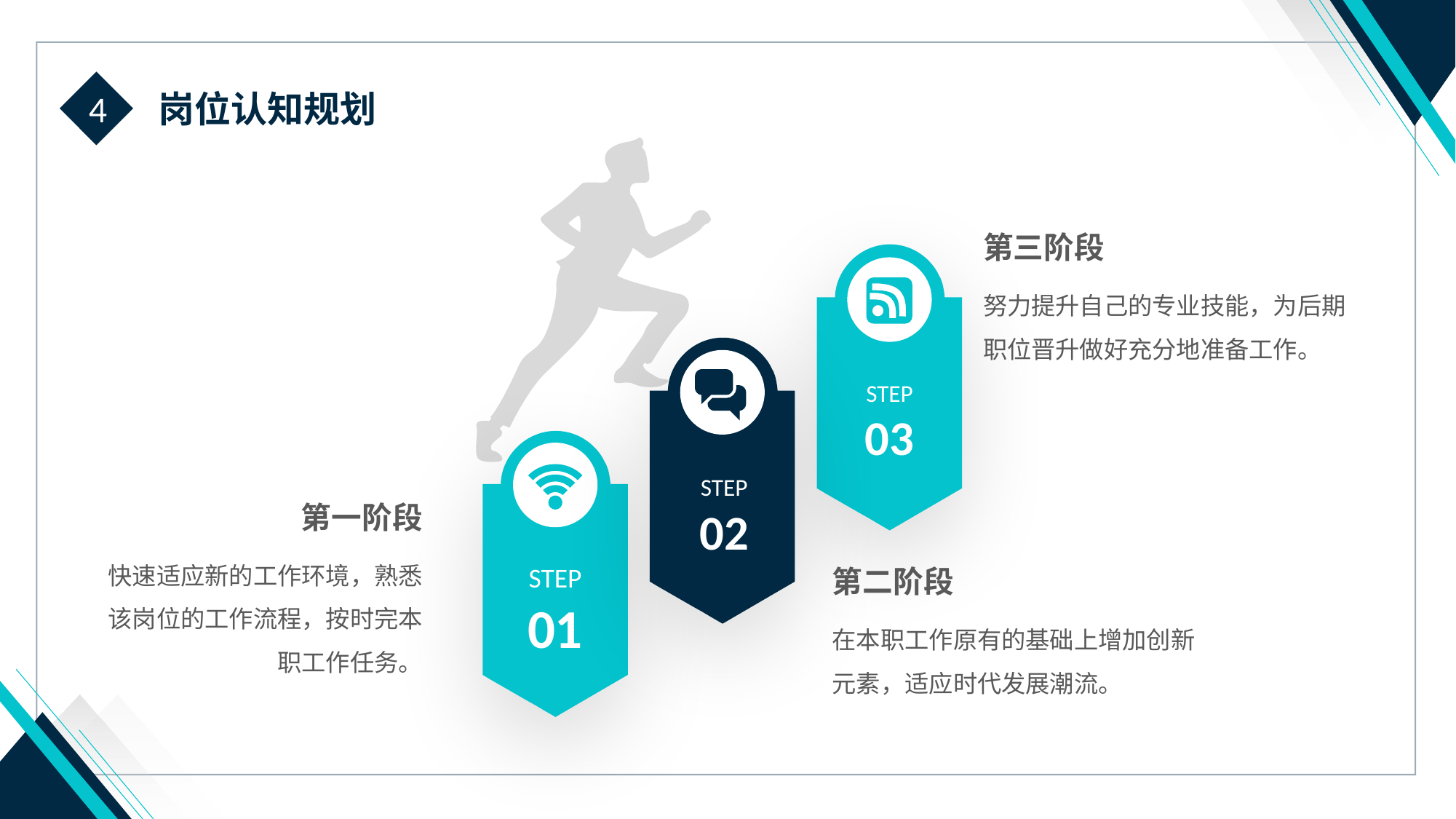

4
岗位认知规划

第三阶段
努力提升自己的专业技能，为后期职位晋升做好充分地准备工作。

STEP
03

STEP
02

STEP
01
第一阶段
快速适应新的工作环境，熟悉该岗位的工作流程，按时完本职工作任务。
第二阶段
在本职工作原有的基础上增加创新元素，适应时代发展潮流。